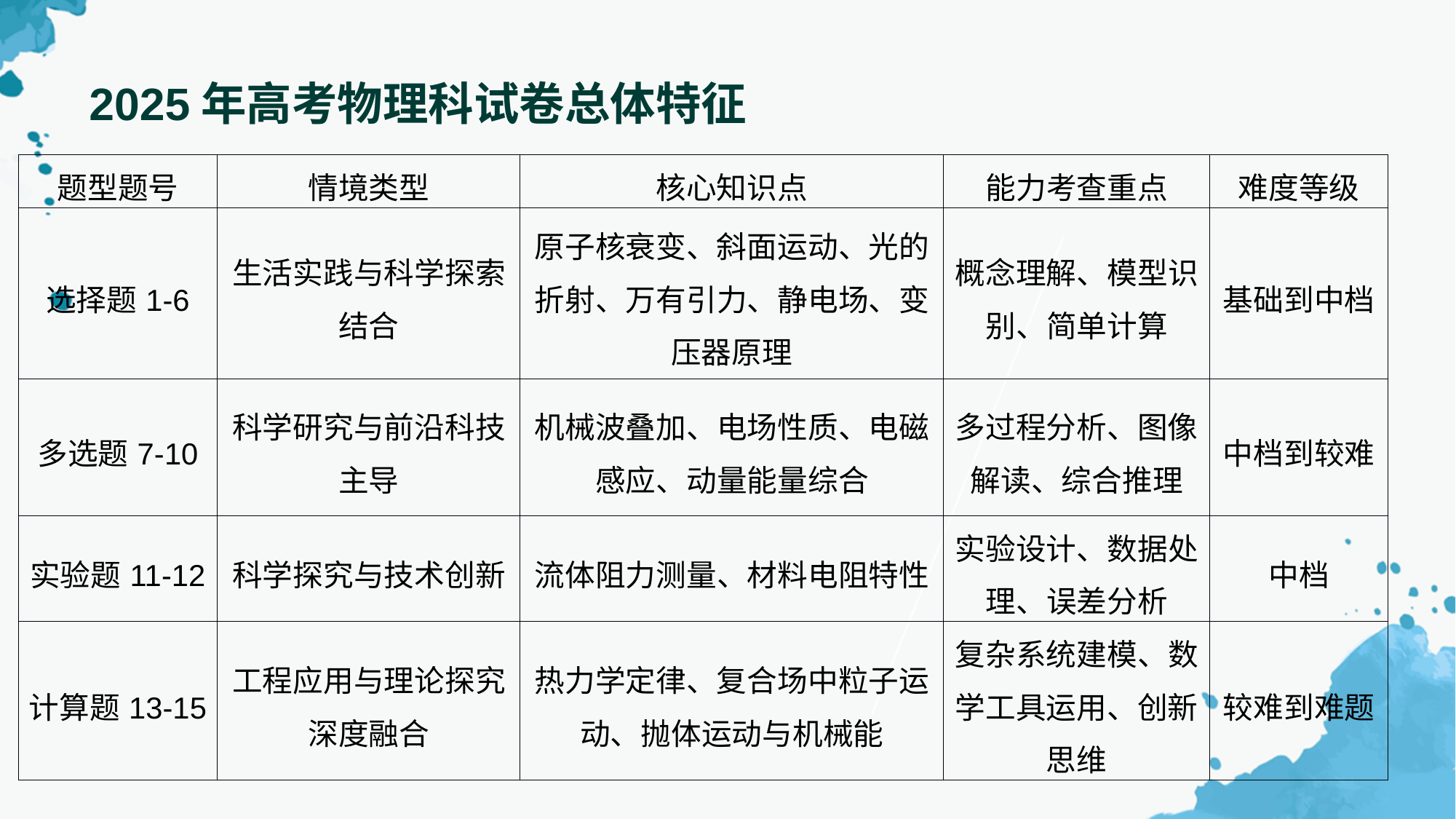

2025年高考物理科试卷总体特征
| 题型题号 | 情境类型 | 核心知识点 | 能力考查重点 | 难度等级 |
| --- | --- | --- | --- | --- |
| 选择题1-6 | 生活实践与科学探索结合 | 原子核衰变、斜面运动、光的折射、万有引力、静电场、变压器原理 | 概念理解、模型识别、简单计算 | 基础到中档 |
| 多选题7-10 | 科学研究与前沿科技主导 | 机械波叠加、电场性质、电磁感应、动量能量综合 | 多过程分析、图像解读、综合推理 | 中档到较难 |
| 实验题11-12 | 科学探究与技术创新 | 流体阻力测量、材料电阻特性 | 实验设计、数据处理、误差分析 | 中档 |
| 计算题13-15 | 工程应用与理论探究深度融合 | 热力学定律、复合场中粒子运动、抛体运动与机械能 | 复杂系统建模、数学工具运用、创新思维 | 较难到难题 |